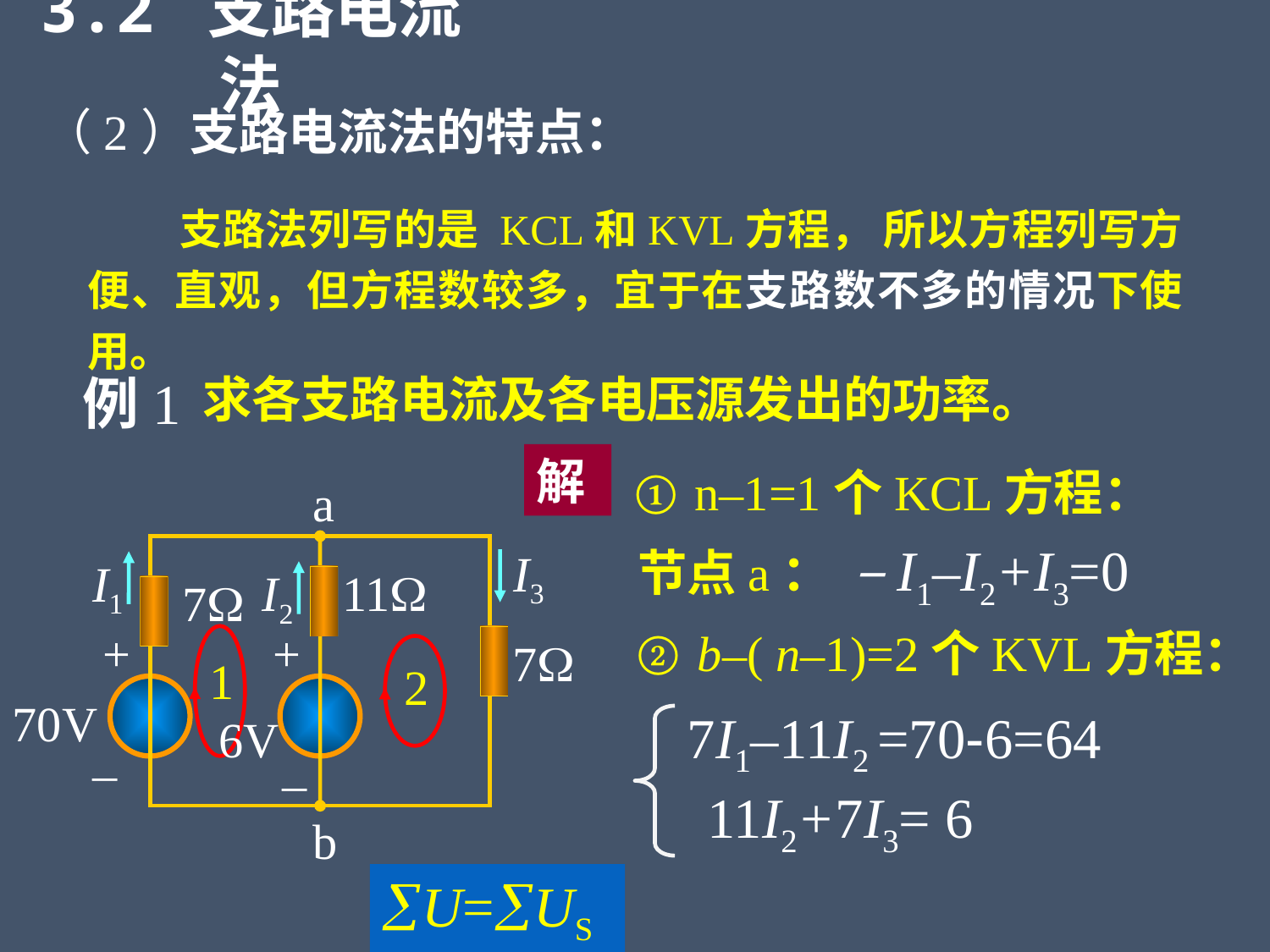

3.2 支路电流法
（2）支路电流法的特点：
支路法列写的是 KCL和KVL方程， 所以方程列写方便、直观，但方程数较多，宜于在支路数不多的情况下使用。
例1
求各支路电流及各电压源发出的功率。
解
 n–1=1个KCL方程：
a

I3

I1

I2

11Ω
7Ω

+
+

7Ω

70V
6V
–
–
b
节点a：  –I1–I2+I3=0
 b–( n–1)=2个KVL方程：

1

2

7I1–11I2 =70-6=64

11I2+7I3= 6
∑U=∑US